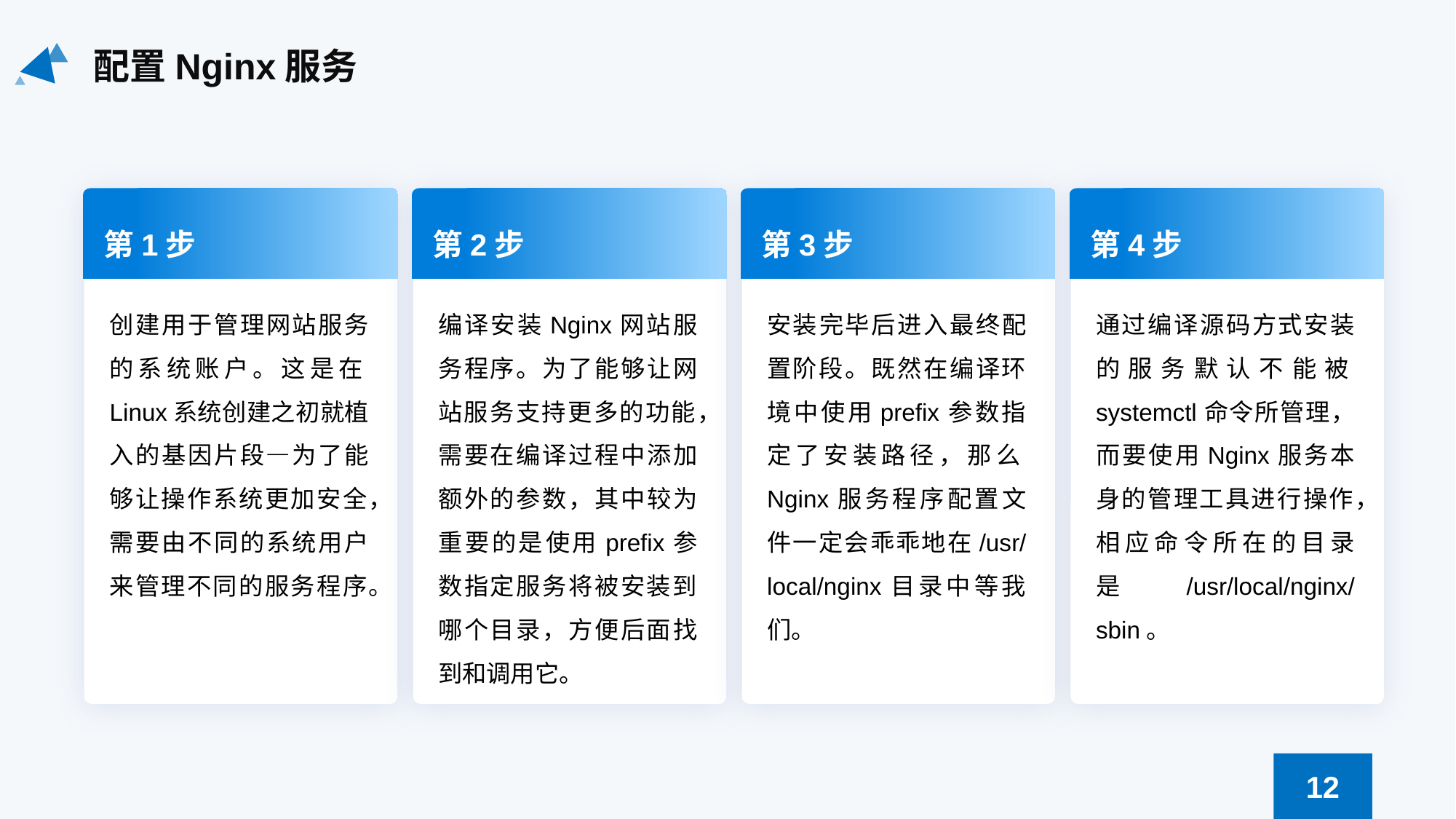

配置Nginx服务

第1步
第2步
第3步
第4步
创建用于管理网站服务的系统账户。这是在Linux系统创建之初就植入的基因片段—为了能够让操作系统更加安全，需要由不同的系统用户来管理不同的服务程序。
编译安装Nginx网站服务程序。为了能够让网站服务支持更多的功能，需要在编译过程中添加额外的参数，其中较为重要的是使用prefix参数指定服务将被安装到哪个目录，方便后面找到和调用它。
安装完毕后进入最终配置阶段。既然在编译环境中使用prefix参数指定了安装路径，那么Nginx服务程序配置文件一定会乖乖地在/usr/local/nginx目录中等我们。
通过编译源码方式安装的服务默认不能被systemctl命令所管理，而要使用Nginx服务本身的管理工具进行操作，相应命令所在的目录是/usr/local/nginx/sbin。

12